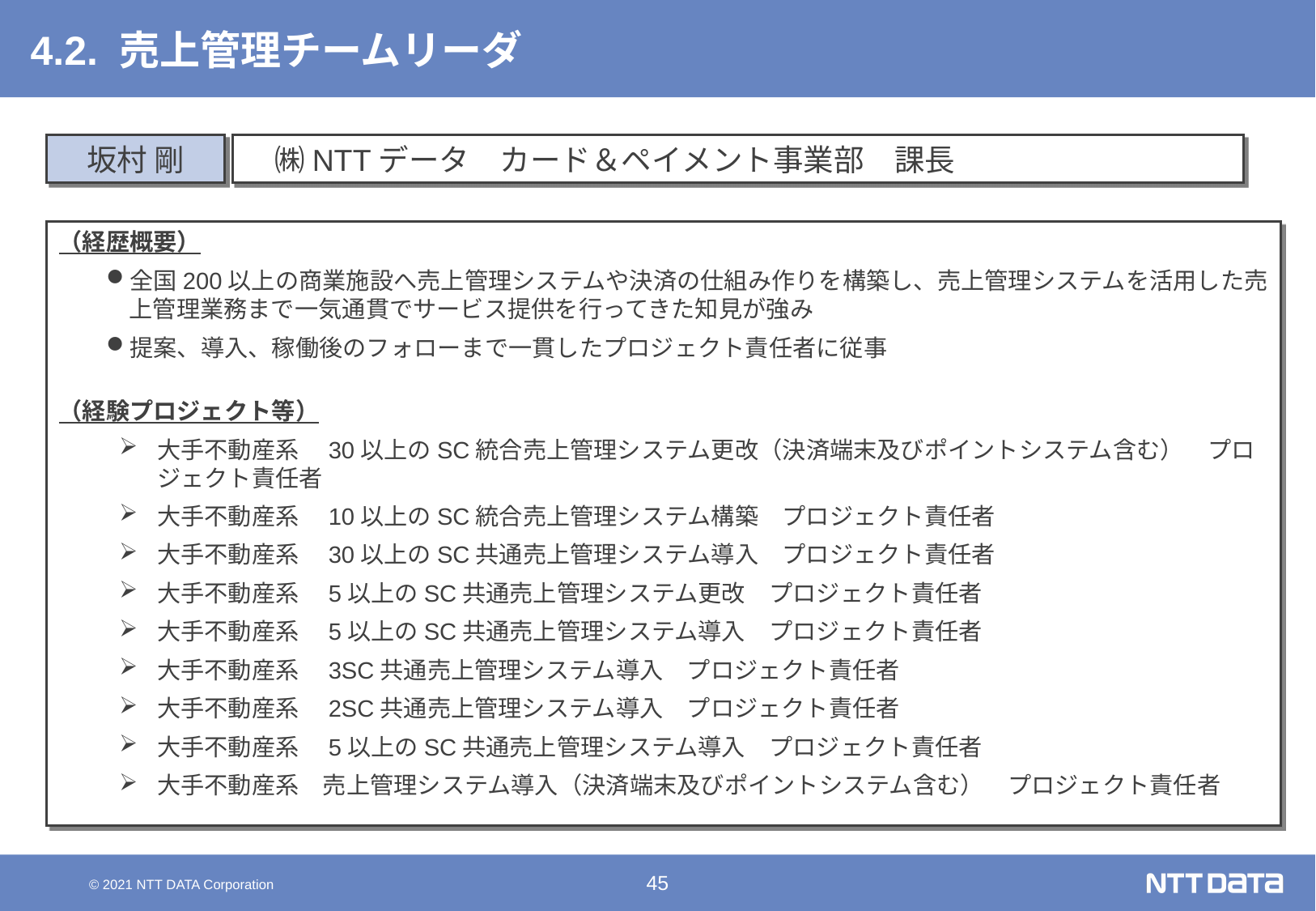

# 4.2. 売上管理チームリーダ
坂村 剛
　㈱NTTデータ　カード＆ペイメント事業部　課長
（経歴概要）
全国200以上の商業施設へ売上管理システムや決済の仕組み作りを構築し、売上管理システムを活用した売上管理業務まで一気通貫でサービス提供を行ってきた知見が強み
提案、導入、稼働後のフォローまで一貫したプロジェクト責任者に従事

（経験プロジェクト等）
大手不動産系　30以上のSC統合売上管理システム更改（決済端末及びポイントシステム含む）　プロジェクト責任者
大手不動産系　10以上のSC統合売上管理システム構築　プロジェクト責任者
大手不動産系　30以上のSC共通売上管理システム導入　プロジェクト責任者
大手不動産系　5以上のSC共通売上管理システム更改　プロジェクト責任者
大手不動産系　5以上のSC共通売上管理システム導入　プロジェクト責任者
大手不動産系　3SC共通売上管理システム導入　プロジェクト責任者
大手不動産系　2SC共通売上管理システム導入　プロジェクト責任者
大手不動産系　5以上のSC共通売上管理システム導入　プロジェクト責任者
大手不動産系　売上管理システム導入（決済端末及びポイントシステム含む）　プロジェクト責任者